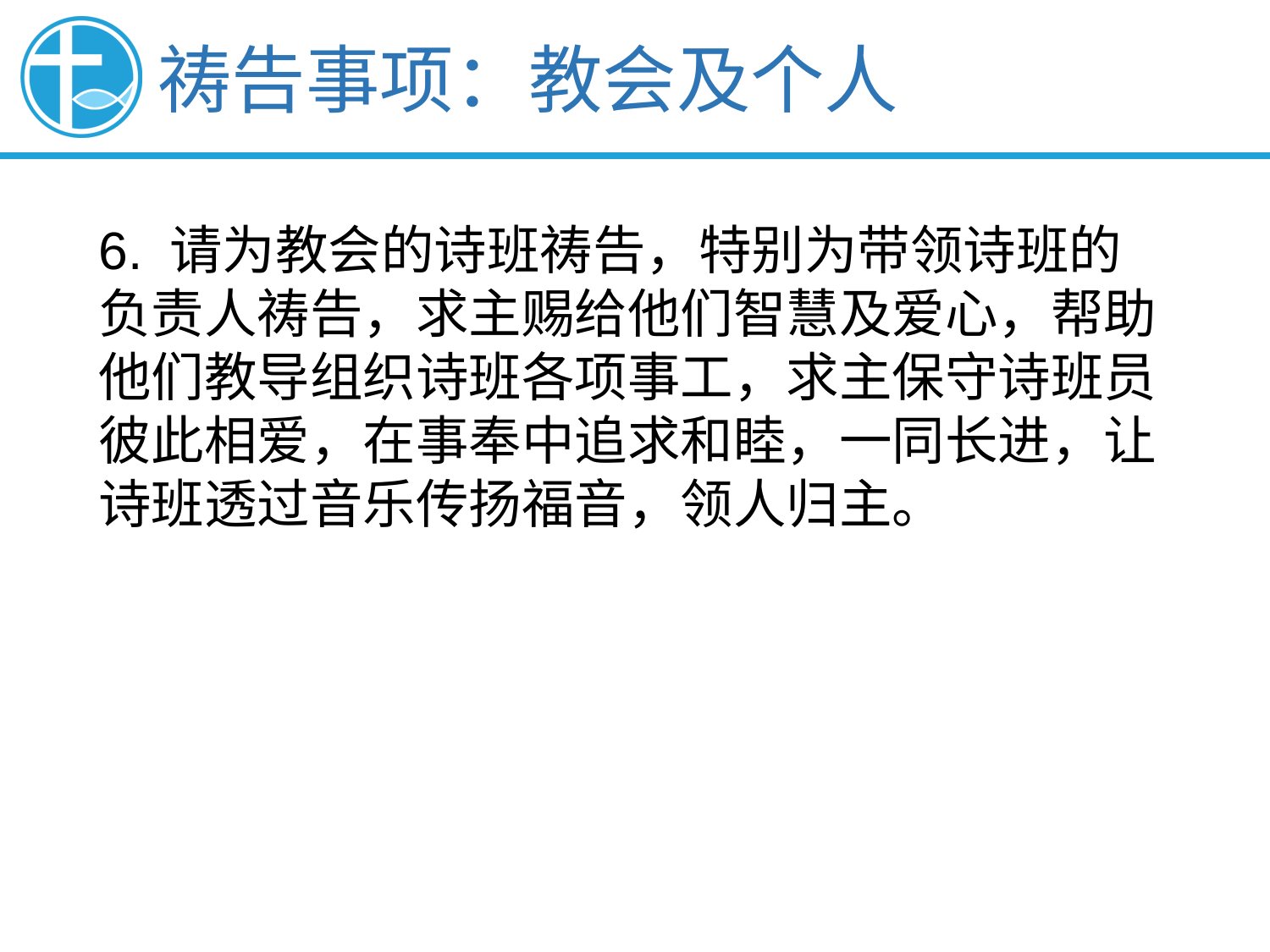

祷告事项：教会及个人

6. 请为教会的诗班祷告，特别为带领诗班的负责人祷告，求主赐给他们智慧及爱心，帮助他们教导组织诗班各项事工，求主保守诗班员彼此相爱，在事奉中追求和睦，一同长进，让诗班透过音乐传扬福音，领人归主。